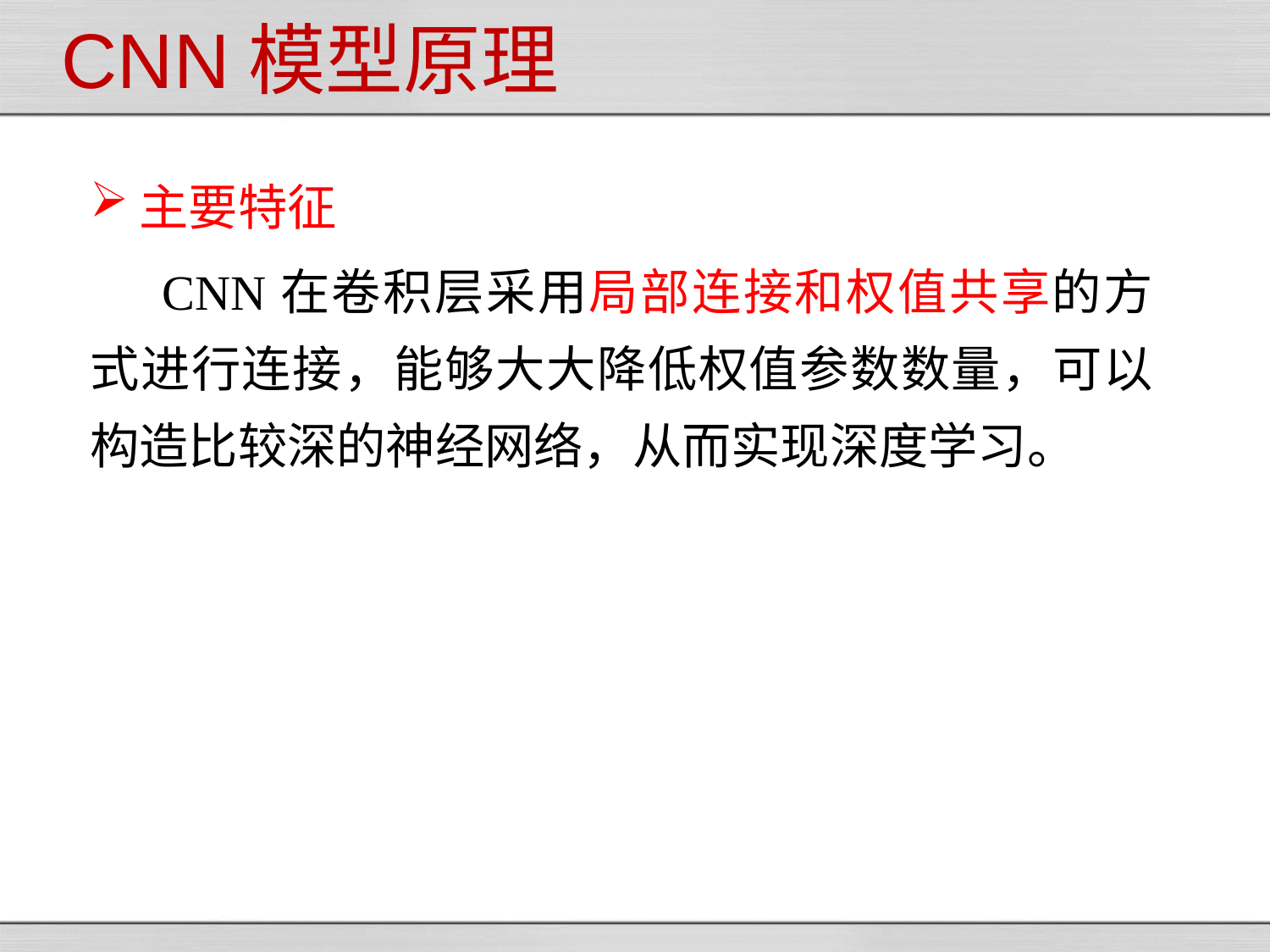

CNN模型原理
主要特征
     CNN在卷积层采用局部连接和权值共享的方式进行连接，能够大大降低权值参数数量，可以构造比较深的神经网络，从而实现深度学习。